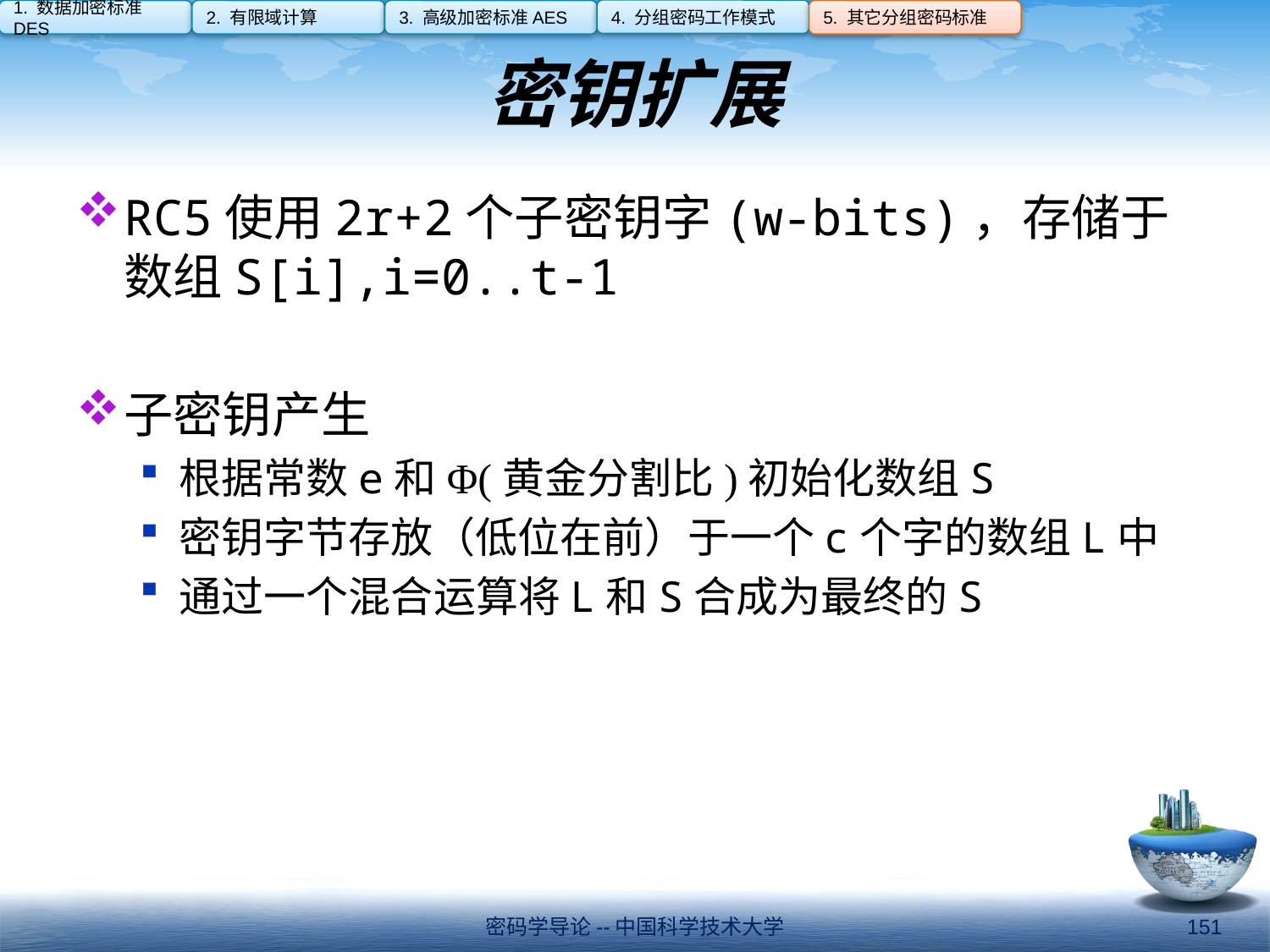

4. 分组密码工作模式
1. 数据加密标准DES
2. 有限域计算
3. 高级加密标准AES
5. 其它分组密码标准
# 密钥扩展
RC5使用2r+2个子密钥字(w-bits)，存储于数组S[i],i=0..t-1

子密钥产生
根据常数e和Φ(黄金分割比)初始化数组S
密钥字节存放（低位在前）于一个c个字的数组L中
通过一个混合运算将L和S合成为最终的S
密码学导论--中国科学技术大学
151